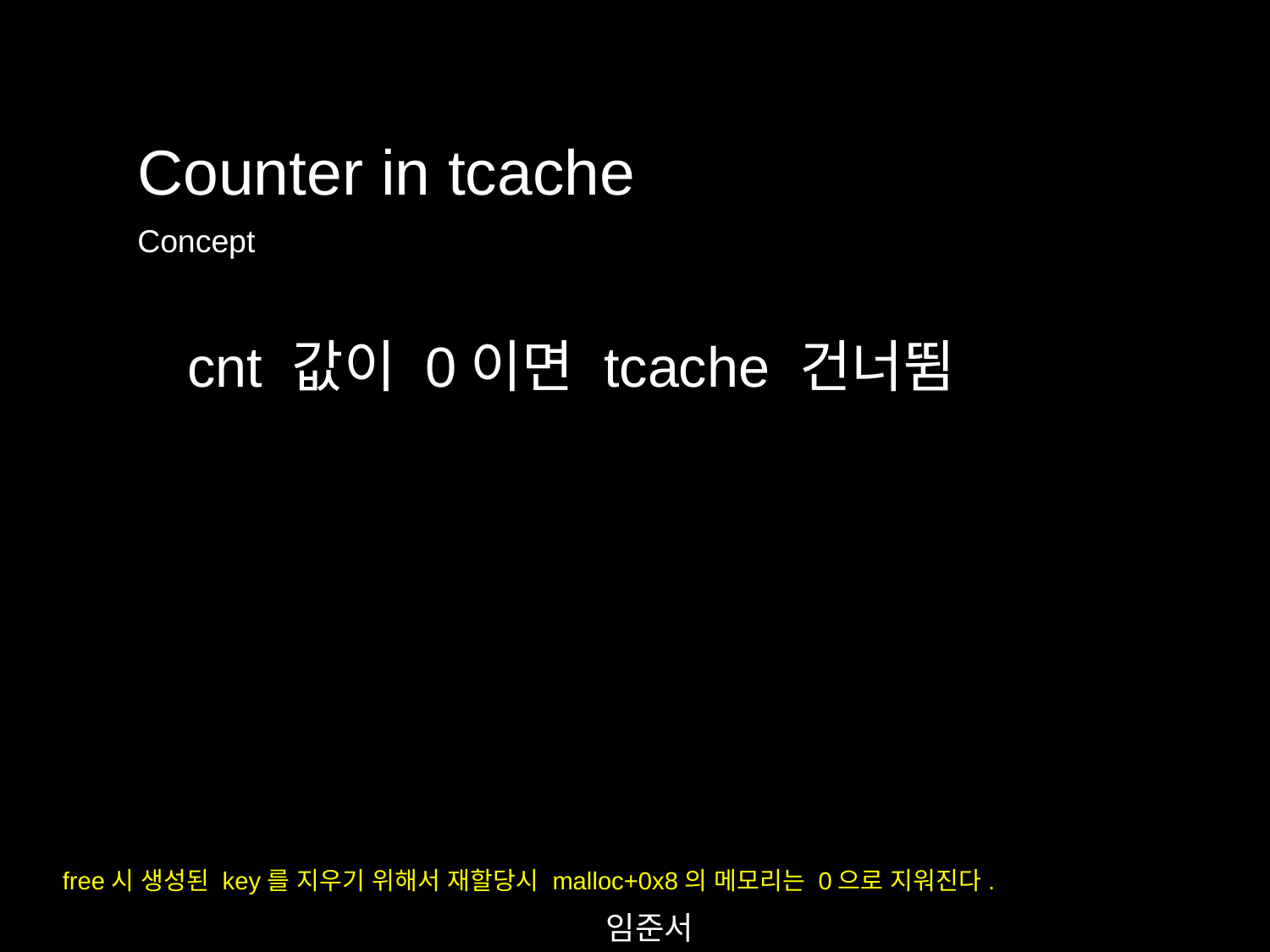

Counter in tcache
Concept
cnt 값이 0이면 tcache 건너뜀
free시 생성된 key를 지우기 위해서 재할당시 malloc+0x8의 메모리는 0으로 지워진다.

임준서